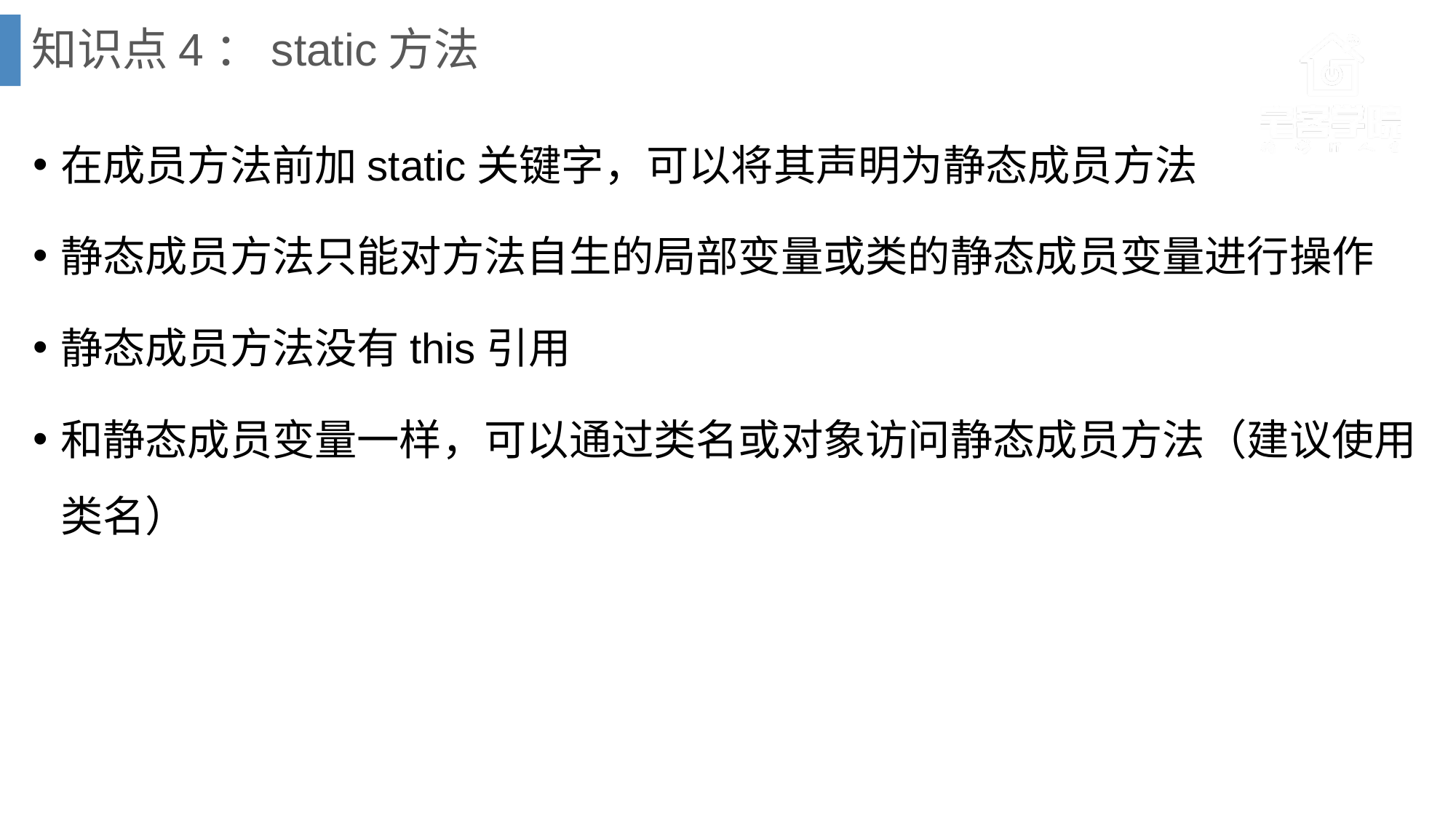

# 知识点4：static方法
在成员方法前加static关键字，可以将其声明为静态成员方法
静态成员方法只能对方法自生的局部变量或类的静态成员变量进行操作
静态成员方法没有this引用
和静态成员变量一样，可以通过类名或对象访问静态成员方法（建议使用类名）